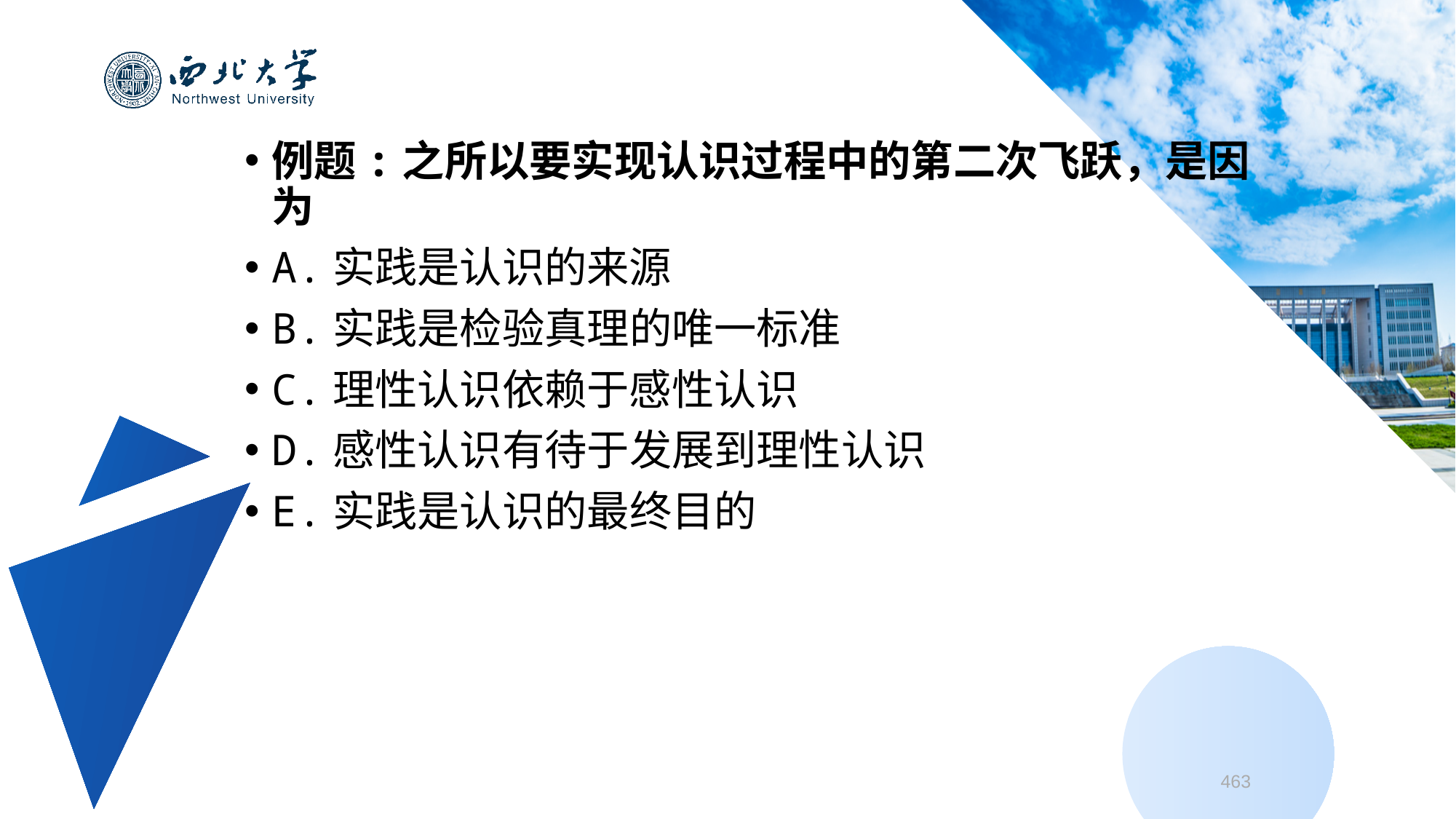

例题:之所以要实现认识过程中的第二次飞跃，是因为
A.实践是认识的来源
B.实践是检验真理的唯一标准
C.理性认识依赖于感性认识
D.感性认识有待于发展到理性认识
E.实践是认识的最终目的
463